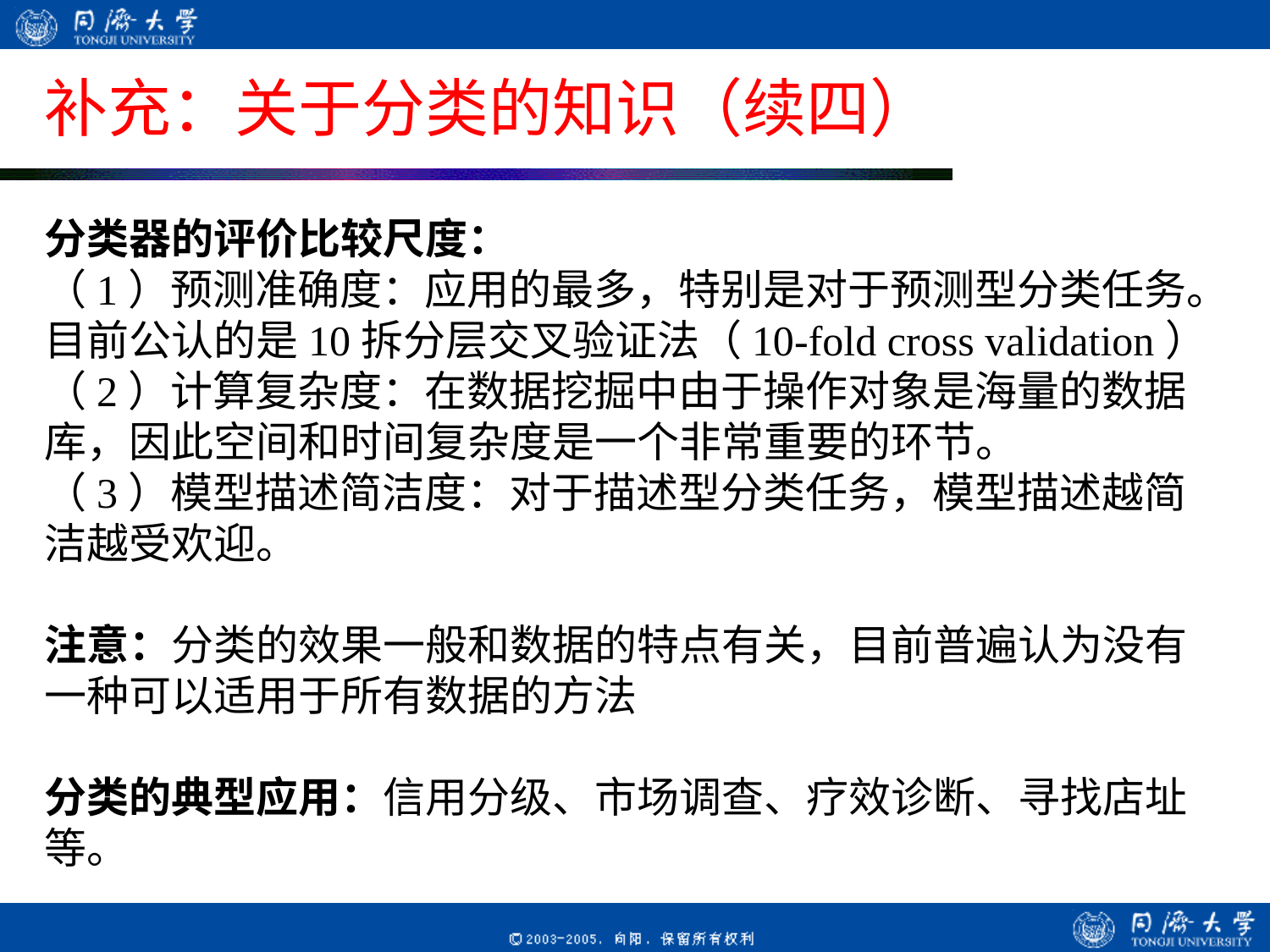

# 补充：关于分类的知识（续四）
分类器的评价比较尺度：
（1）预测准确度：应用的最多，特别是对于预测型分类任务。目前公认的是10拆分层交叉验证法（10-fold cross validation）
（2）计算复杂度：在数据挖掘中由于操作对象是海量的数据库，因此空间和时间复杂度是一个非常重要的环节。
（3）模型描述简洁度：对于描述型分类任务，模型描述越简洁越受欢迎。

注意：分类的效果一般和数据的特点有关，目前普遍认为没有一种可以适用于所有数据的方法

分类的典型应用：信用分级、市场调查、疗效诊断、寻找店址等。